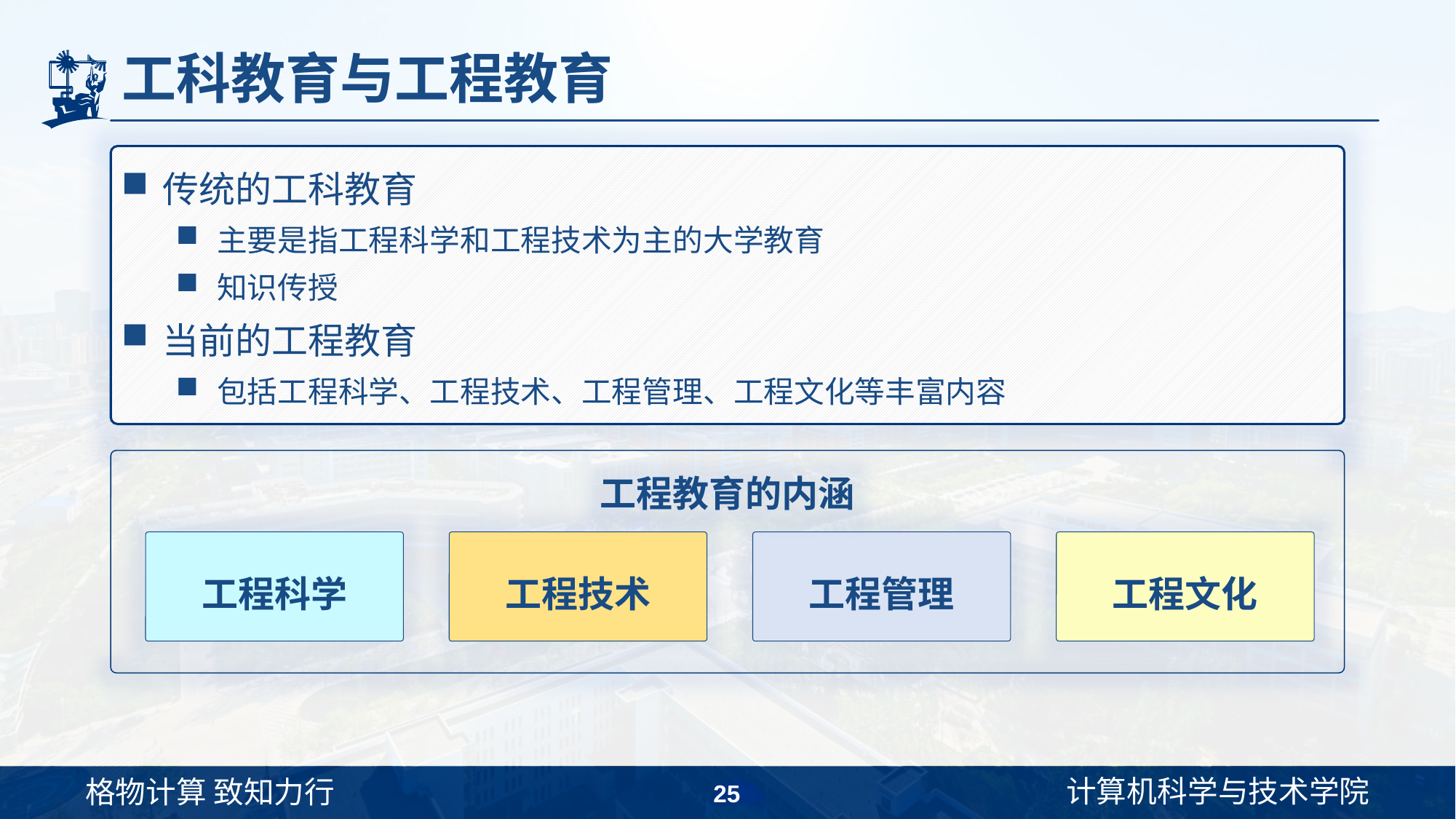

# 工科教育与工程教育
传统的工科教育
主要是指工程科学和工程技术为主的大学教育
知识传授
当前的工程教育
包括工程科学、工程技术、工程管理、工程文化等丰富内容
工程教育的内涵
工程科学
工程技术
工程管理
工程文化
25